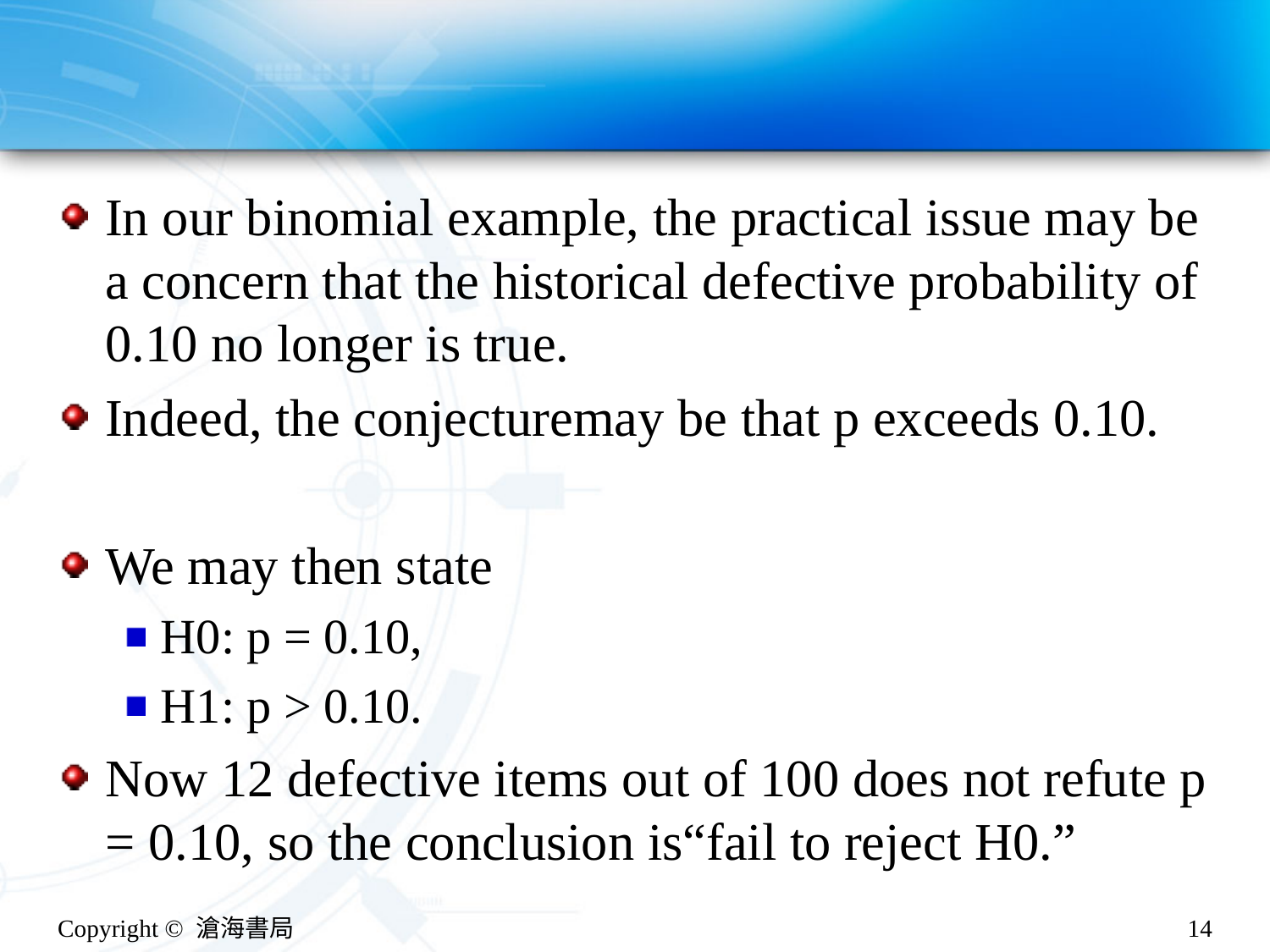

#
In our binomial example, the practical issue may be a concern that the historical defective probability of 0.10 no longer is true.
Indeed, the conjecturemay be that p exceeds 0.10.

We may then state
H0: p = 0.10,
H1: p > 0.10.
Now 12 defective items out of 100 does not refute p = 0.10, so the conclusion is“fail to reject H0.”
Copyright © 滄海書局
14